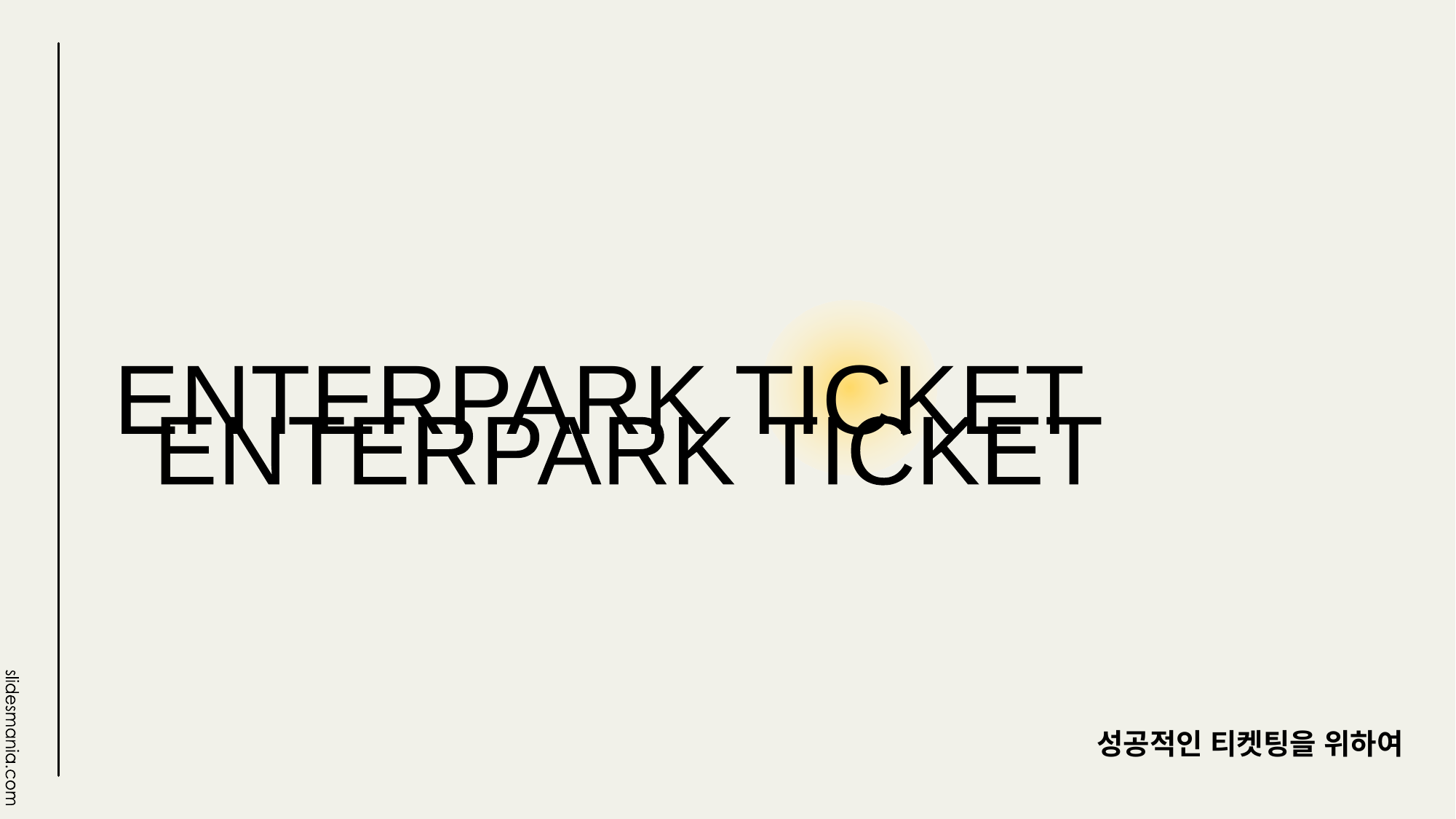

# ENTERPARK TICKET
ENTERPARK TICKET

성공적인 티켓팅을 위하여